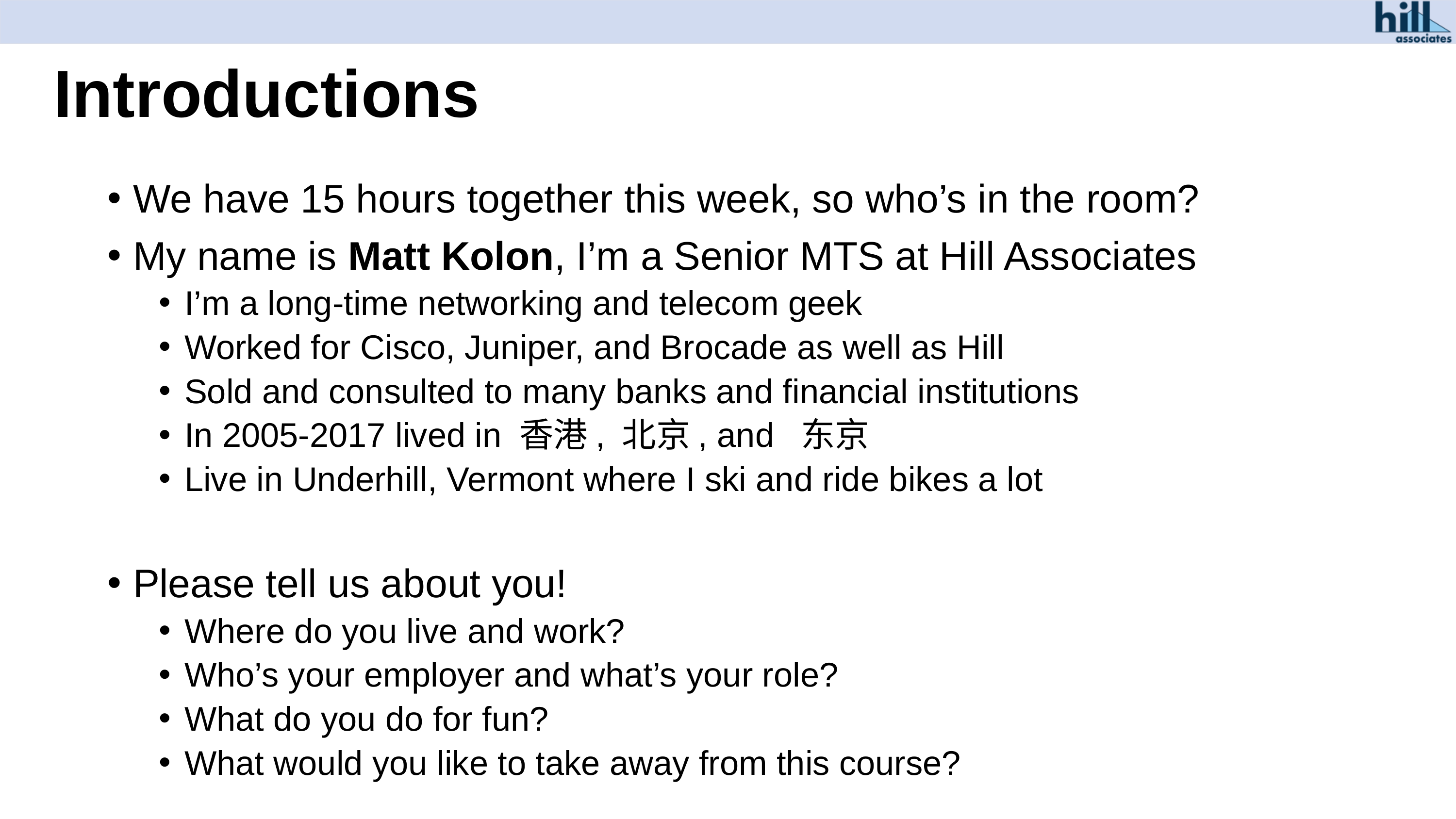

# Introductions
We have 15 hours together this week, so who’s in the room?
My name is Matt Kolon, I’m a Senior MTS at Hill Associates
I’m a long-time networking and telecom geek
Worked for Cisco, Juniper, and Brocade as well as Hill
Sold and consulted to many banks and financial institutions
In 2005-2017 lived in 香港, 北京, and  东京
Live in Underhill, Vermont where I ski and ride bikes a lot

Please tell us about you!
Where do you live and work?
Who’s your employer and what’s your role?
What do you do for fun?
What would you like to take away from this course?